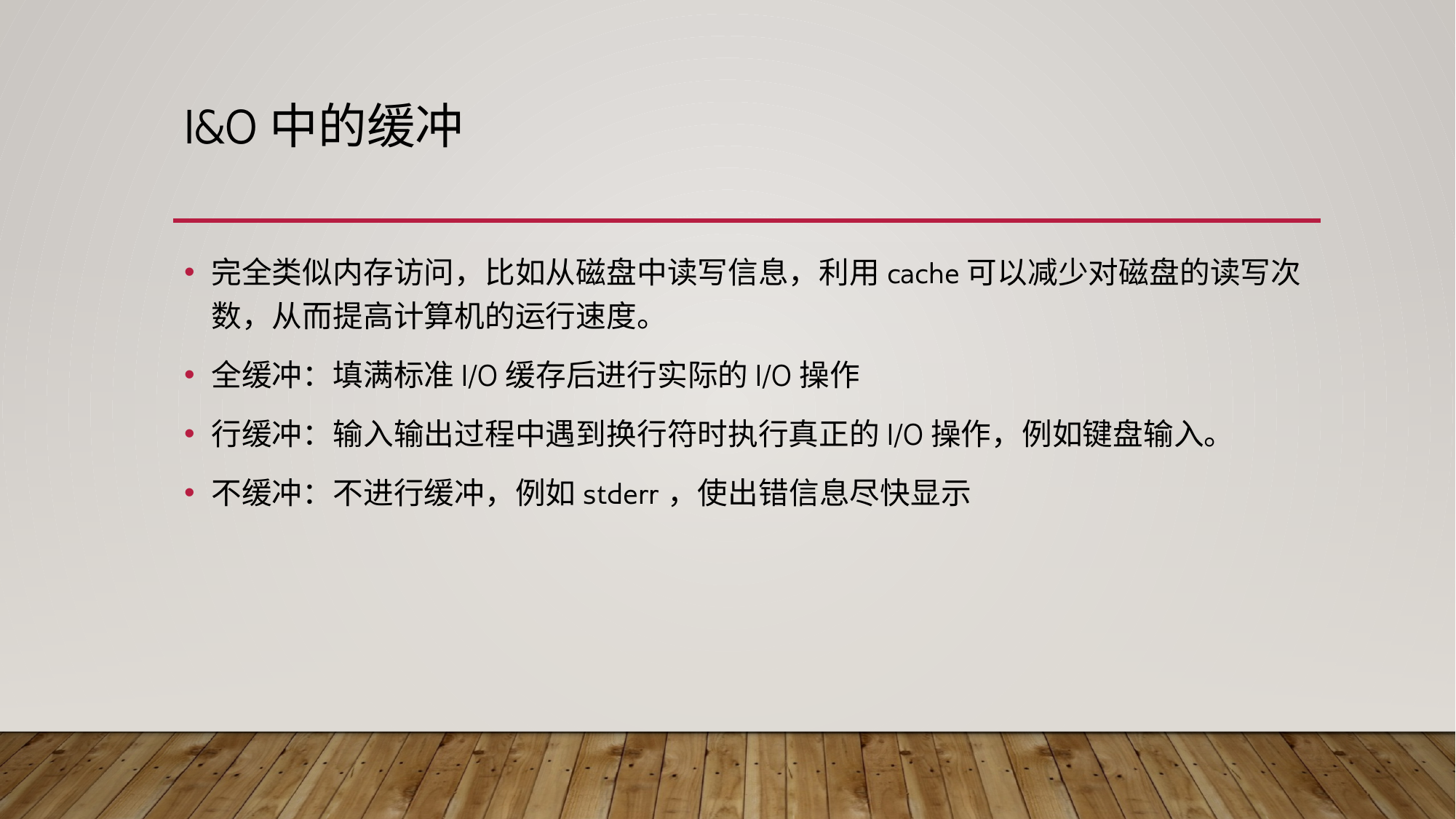

# I&O中的缓冲
完全类似内存访问，比如从磁盘中读写信息，利用cache可以减少对磁盘的读写次数，从而提高计算机的运行速度。
全缓冲：填满标准I/O缓存后进行实际的I/O操作
行缓冲：输入输出过程中遇到换行符时执行真正的I/O操作，例如键盘输入。
不缓冲：不进行缓冲，例如stderr，使出错信息尽快显示